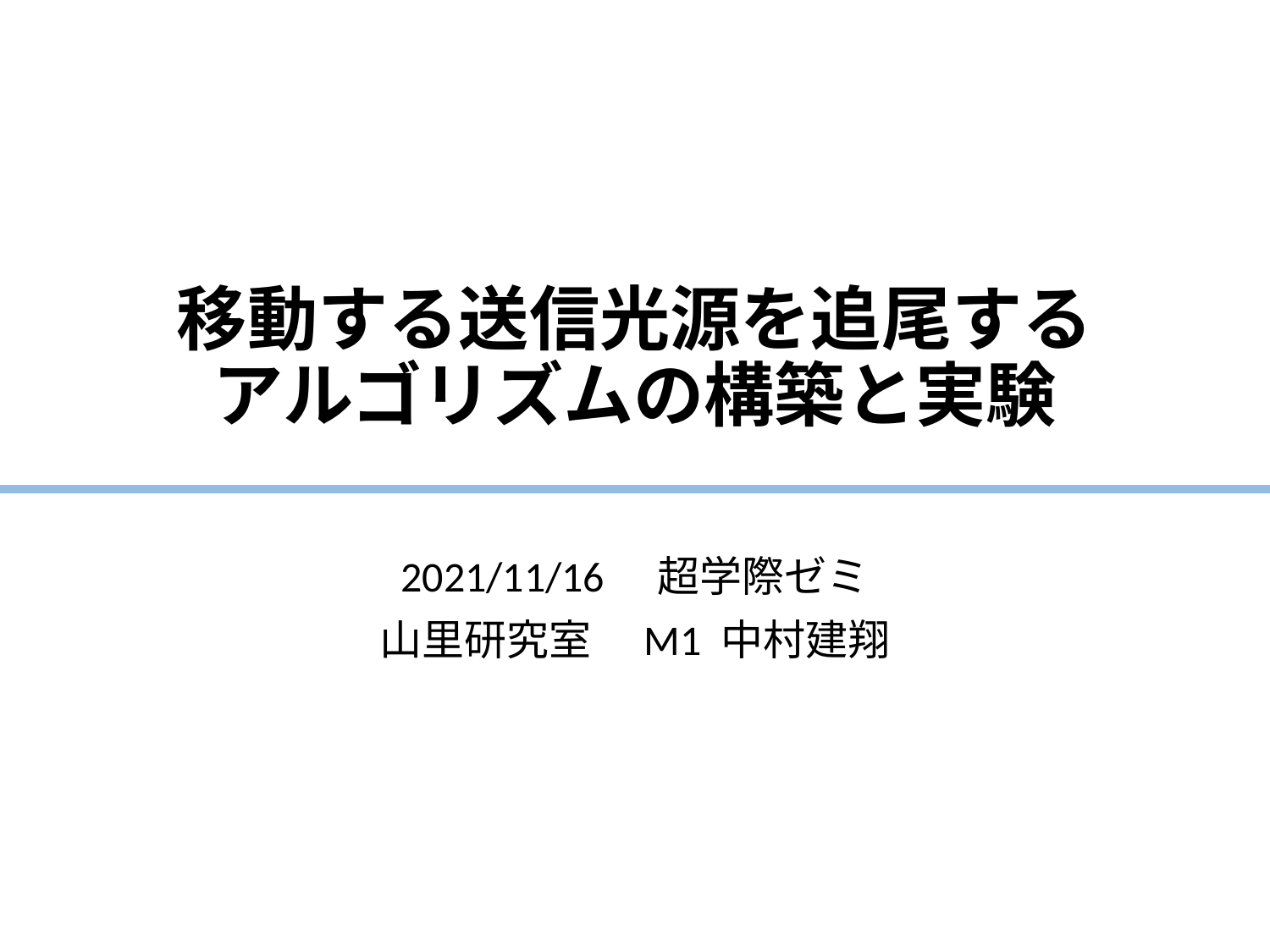

# 移動する送信光源を追尾する アルゴリズムの構築と実験
2021/11/16　超学際ゼミ
山里研究室　M1 中村建翔